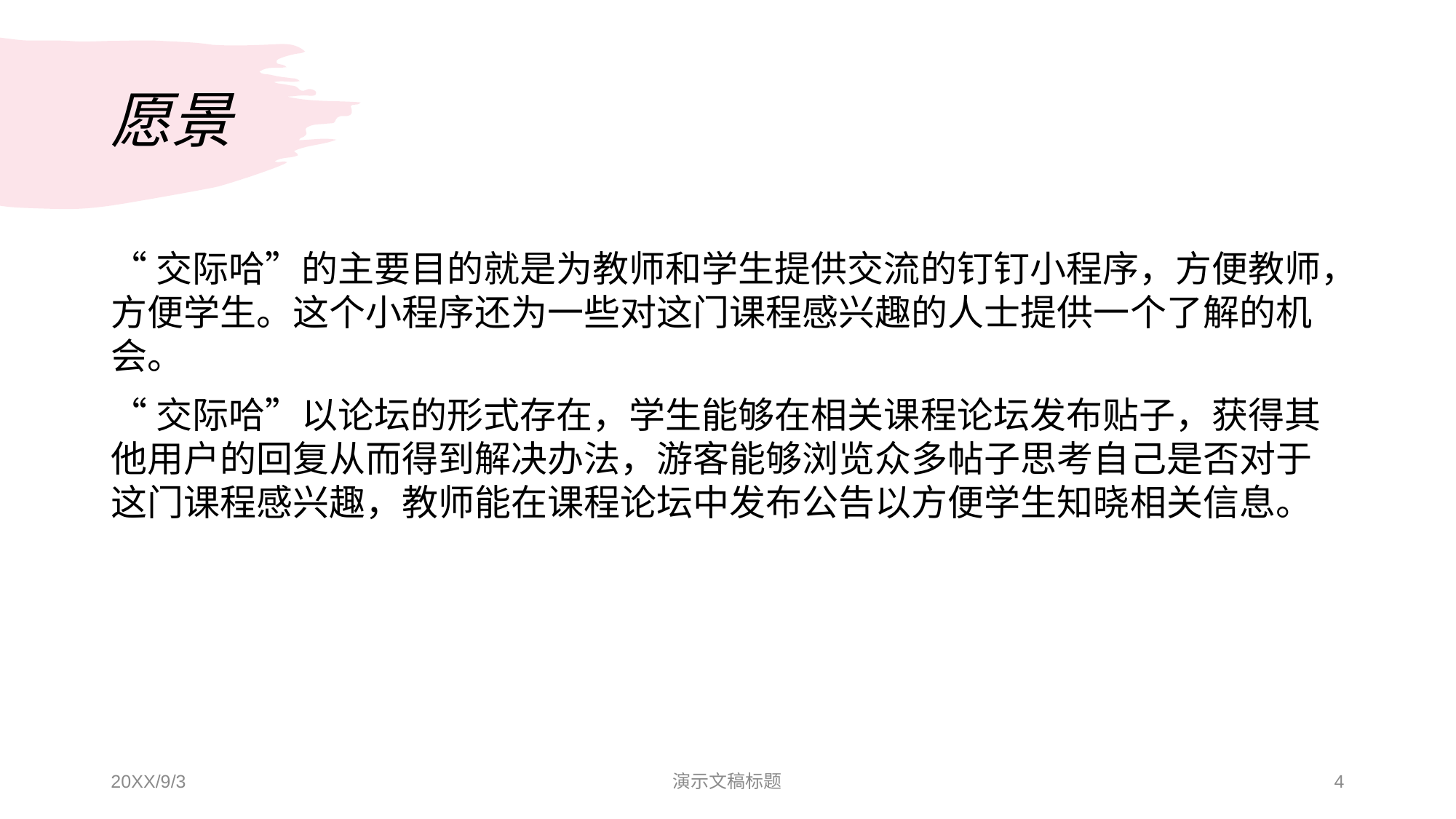

# 愿景
“交际哈”的主要目的就是为教师和学生提供交流的钉钉小程序，方便教师，方便学生。这个小程序还为一些对这门课程感兴趣的人士提供一个了解的机会。
“交际哈”以论坛的形式存在，学生能够在相关课程论坛发布贴子，获得其他用户的回复从而得到解决办法，游客能够浏览众多帖子思考自己是否对于这门课程感兴趣，教师能在课程论坛中发布公告以方便学生知晓相关信息。
20XX/9/3
演示文稿标题
4